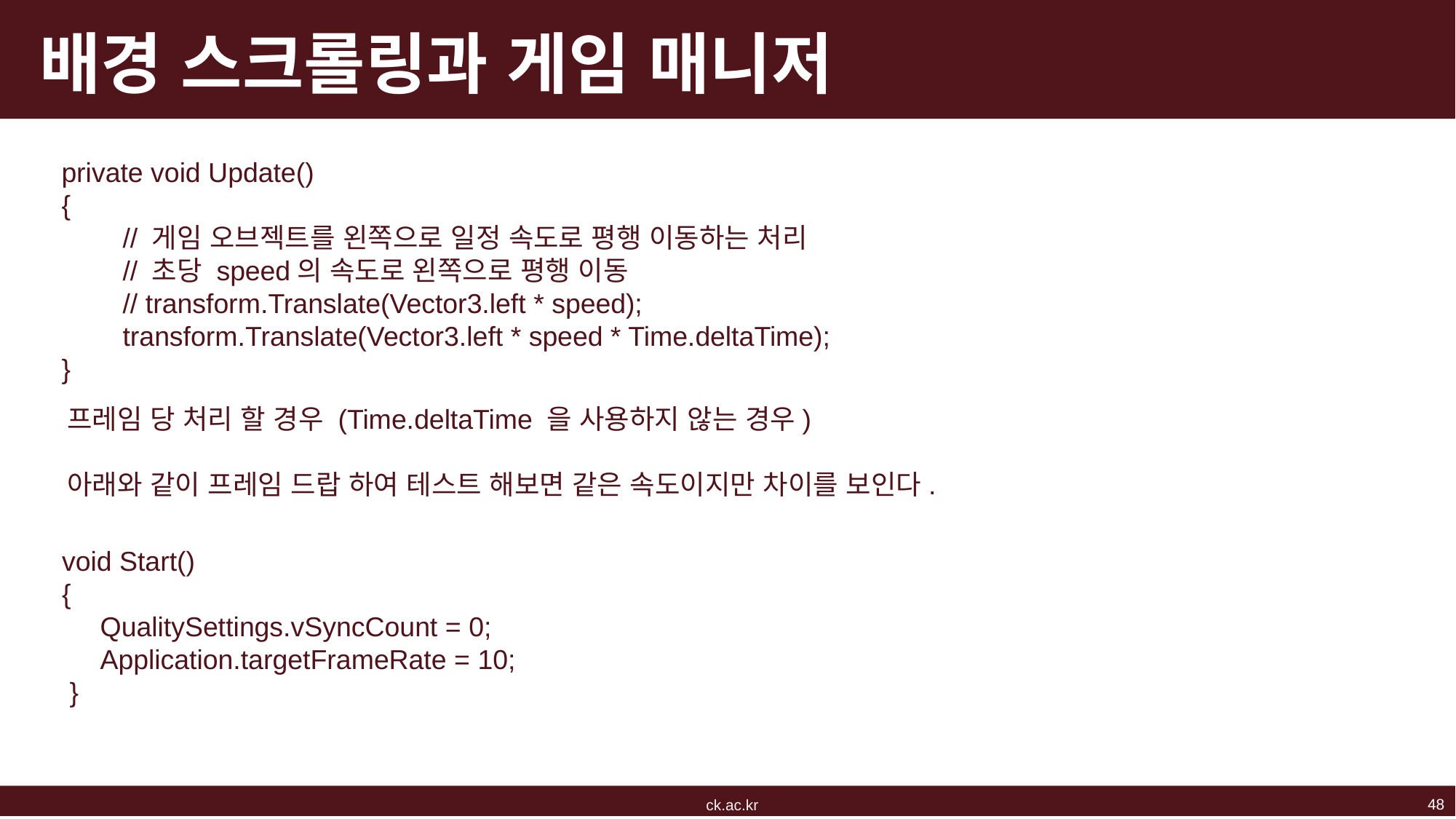

# 배경 스크롤링과 게임 매니저
    private void Update()
    {
            // 게임 오브젝트를 왼쪽으로 일정 속도로 평행 이동하는 처리
            // 초당 speed의 속도로 왼쪽으로 평행 이동
            // transform.Translate(Vector3.left * speed);
            transform.Translate(Vector3.left * speed * Time.deltaTime);
    }
프레임 당 처리 할 경우 (Time.deltaTime 을 사용하지 않는 경우)

아래와 같이 프레임 드랍 하여 테스트 해보면 같은 속도이지만 차이를 보인다.
 void Start()
 {
      QualitySettings.vSyncCount = 0;
      Application.targetFrameRate = 10;
  }
48
ck.ac.kr